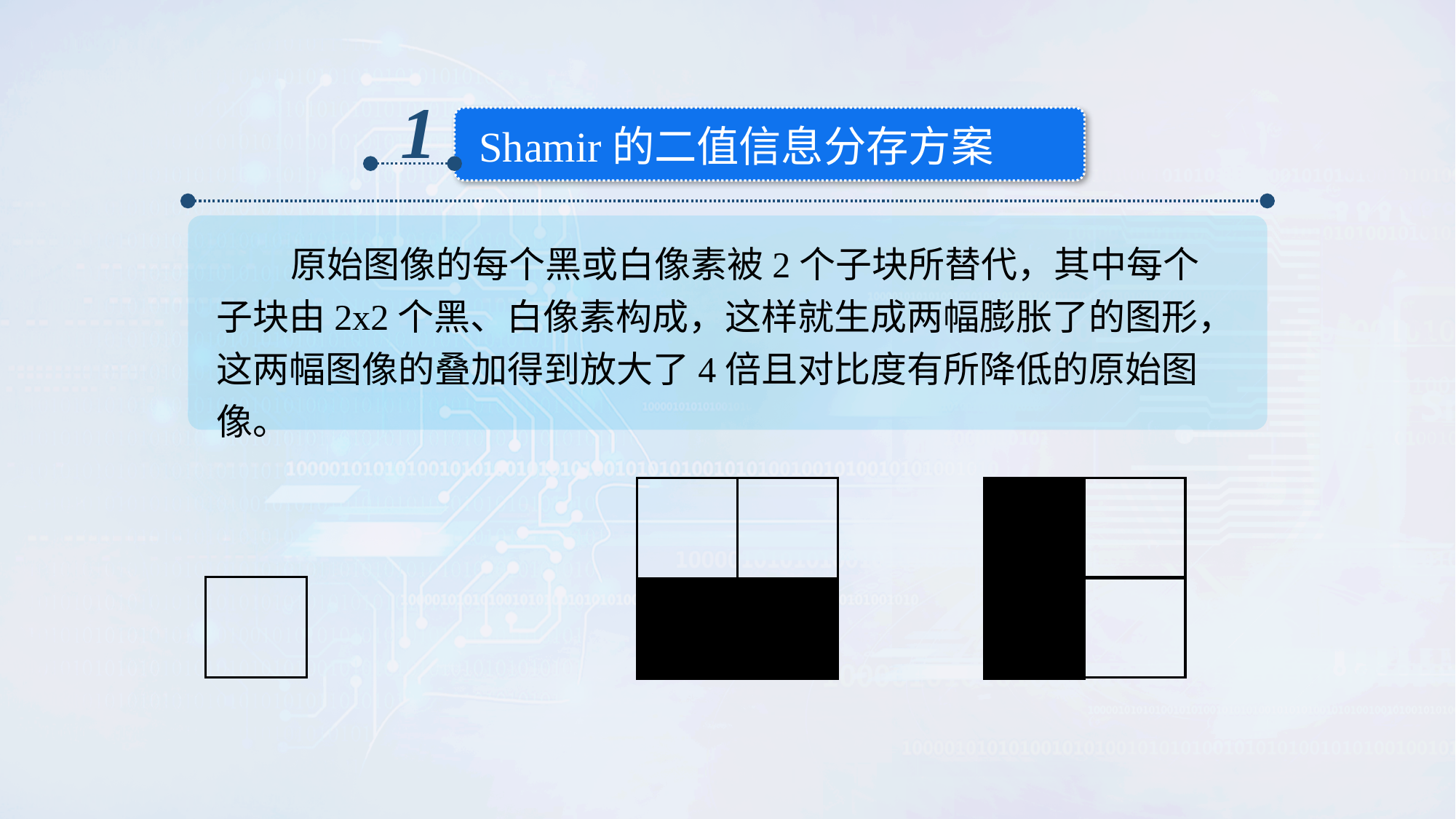

1

Shamir的二值信息分存方案

        原始图像的每个黑或白像素被2个子块所替代，其中每个子块由2x2个黑、白像素构成，这样就生成两幅膨胀了的图形，这两幅图像的叠加得到放大了4倍且对比度有所降低的原始图像。